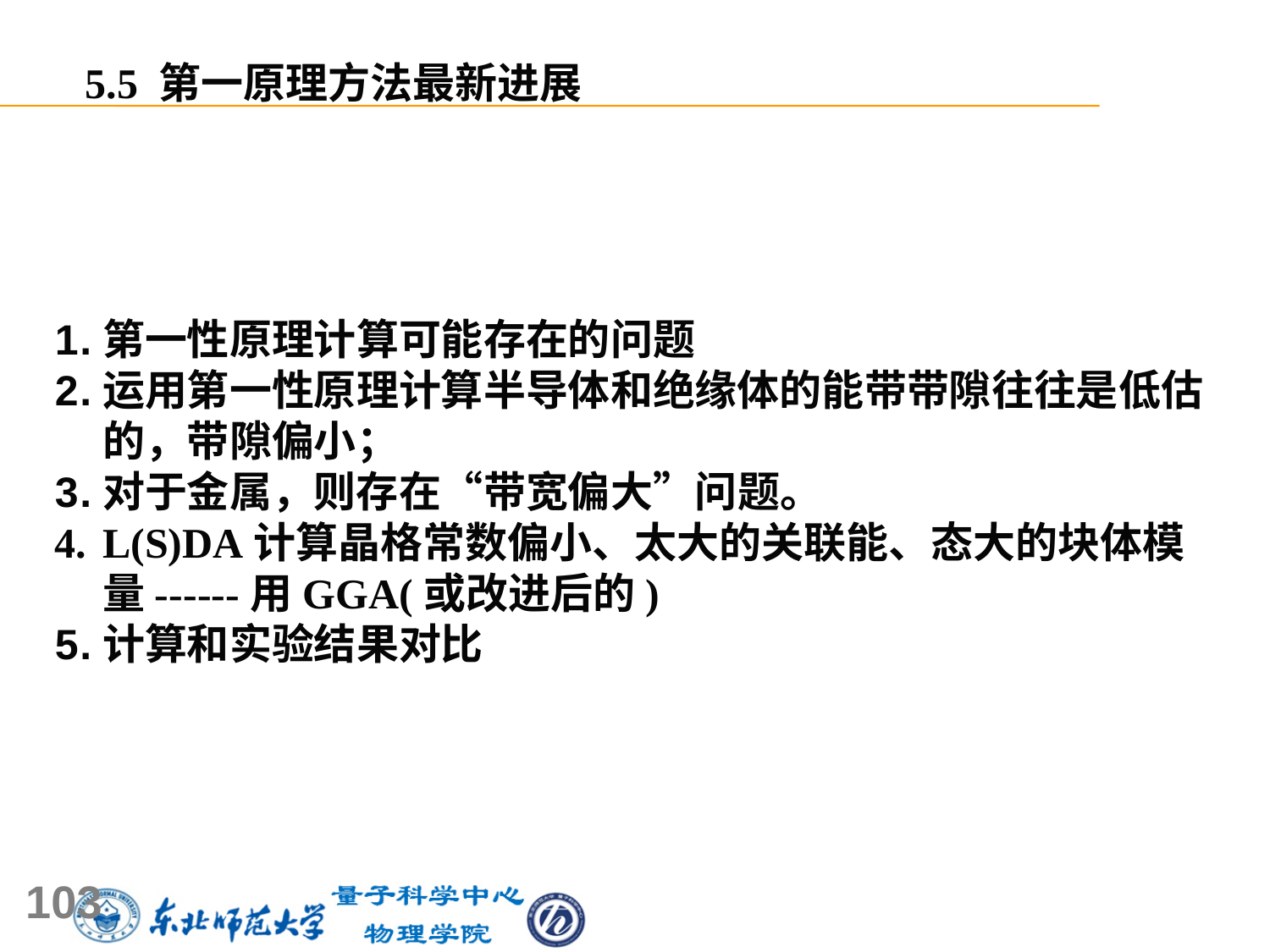

5.5 第一原理方法最新进展

第一性原理计算可能存在的问题
运用第一性原理计算半导体和绝缘体的能带带隙往往是低估的，带隙偏小；
对于金属，则存在“带宽偏大”问题。
L(S)DA计算晶格常数偏小、太大的关联能、态大的块体模量------用GGA(或改进后的)
计算和实验结果对比
103